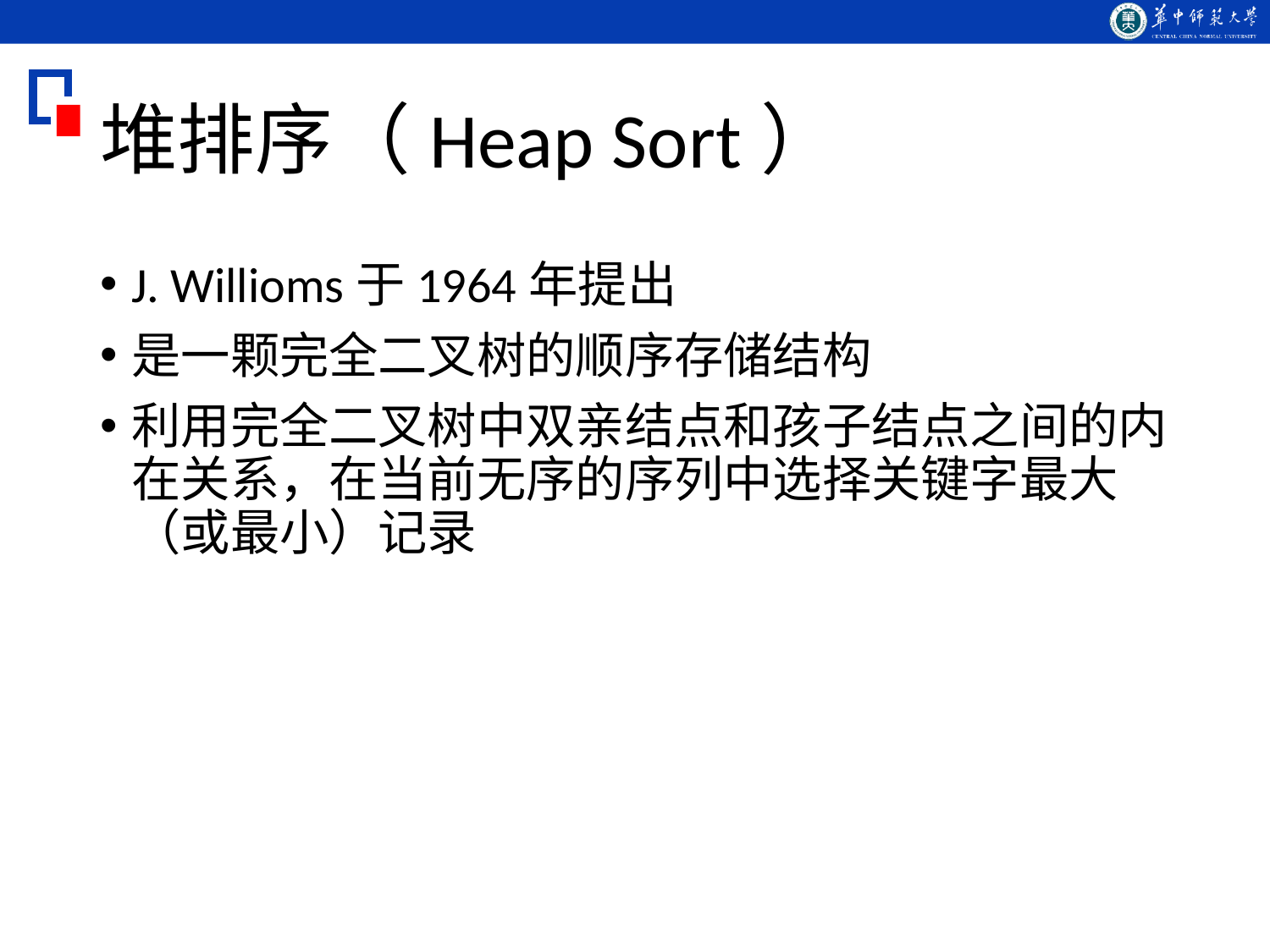

# 堆排序（Heap Sort）
J. Willioms于1964年提出
是一颗完全二叉树的顺序存储结构
利用完全二叉树中双亲结点和孩子结点之间的内在关系，在当前无序的序列中选择关键字最大（或最小）记录